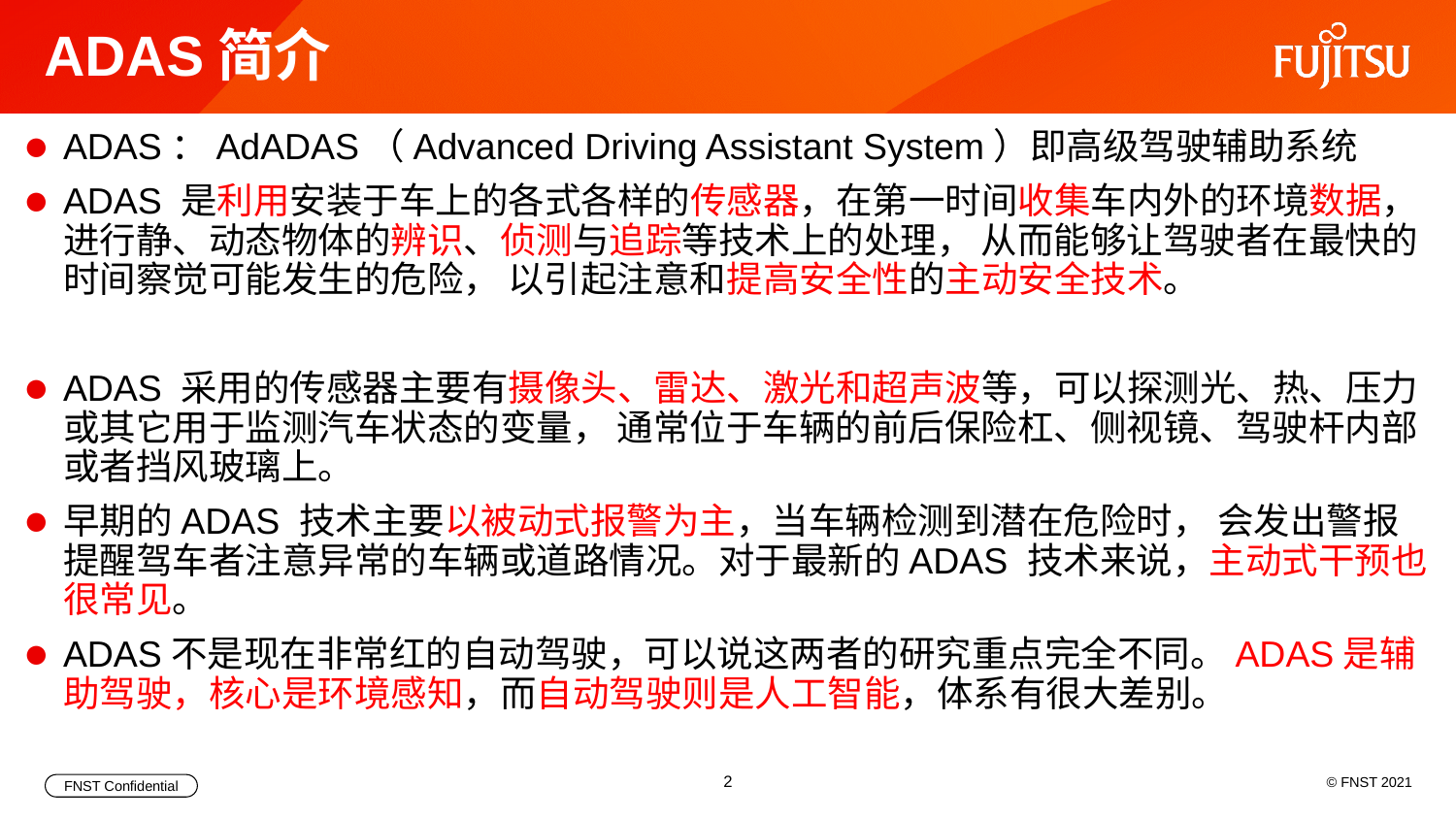

# ADAS简介
ADAS：AdADAS（Advanced Driving Assistant System）即高级驾驶辅助系统
ADAS 是利用安装于车上的各式各样的传感器，在第一时间收集车内外的环境数据， 进行静、动态物体的辨识、侦测与追踪等技术上的处理， 从而能够让驾驶者在最快的时间察觉可能发生的危险， 以引起注意和提高安全性的主动安全技术。

ADAS 采用的传感器主要有摄像头、雷达、激光和超声波等，可以探测光、热、压力或其它用于监测汽车状态的变量， 通常位于车辆的前后保险杠、侧视镜、驾驶杆内部或者挡风玻璃上。
早期的ADAS 技术主要以被动式报警为主，当车辆检测到潜在危险时， 会发出警报提醒驾车者注意异常的车辆或道路情况。对于最新的ADAS 技术来说，主动式干预也很常见。
ADAS不是现在非常红的自动驾驶，可以说这两者的研究重点完全不同。ADAS是辅助驾驶，核心是环境感知，而自动驾驶则是人工智能，体系有很大差别。